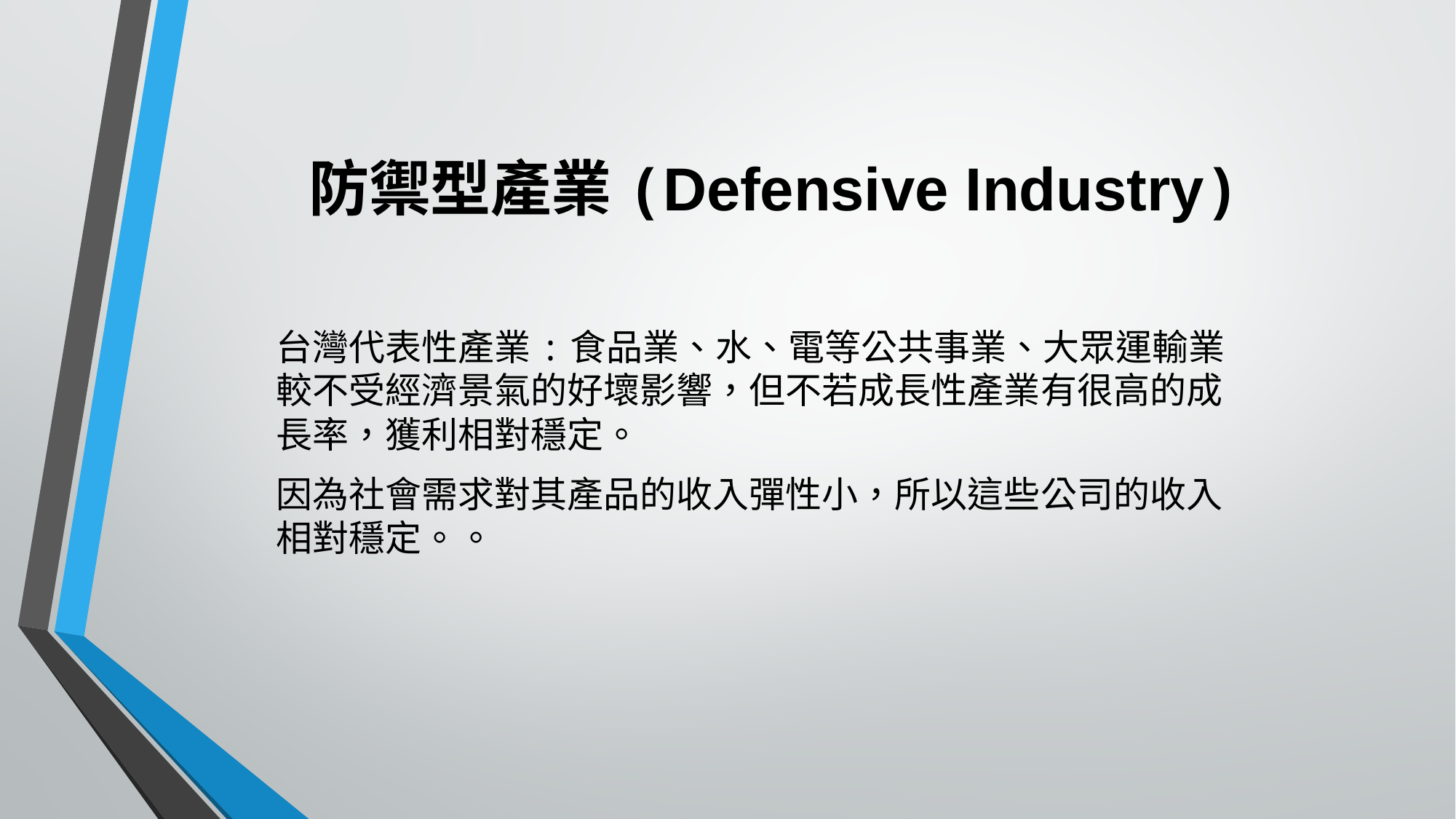

# 防禦型產業(Defensive Industry)
台灣代表性產業:食品業、水、電等公共事業、大眾運輸業
較不受經濟景氣的好壞影響，但不若成長性產業有很高的成長率，獲利相對穩定。
因為社會需求對其產品的收入彈性小，所以這些公司的收入相對穩定。。